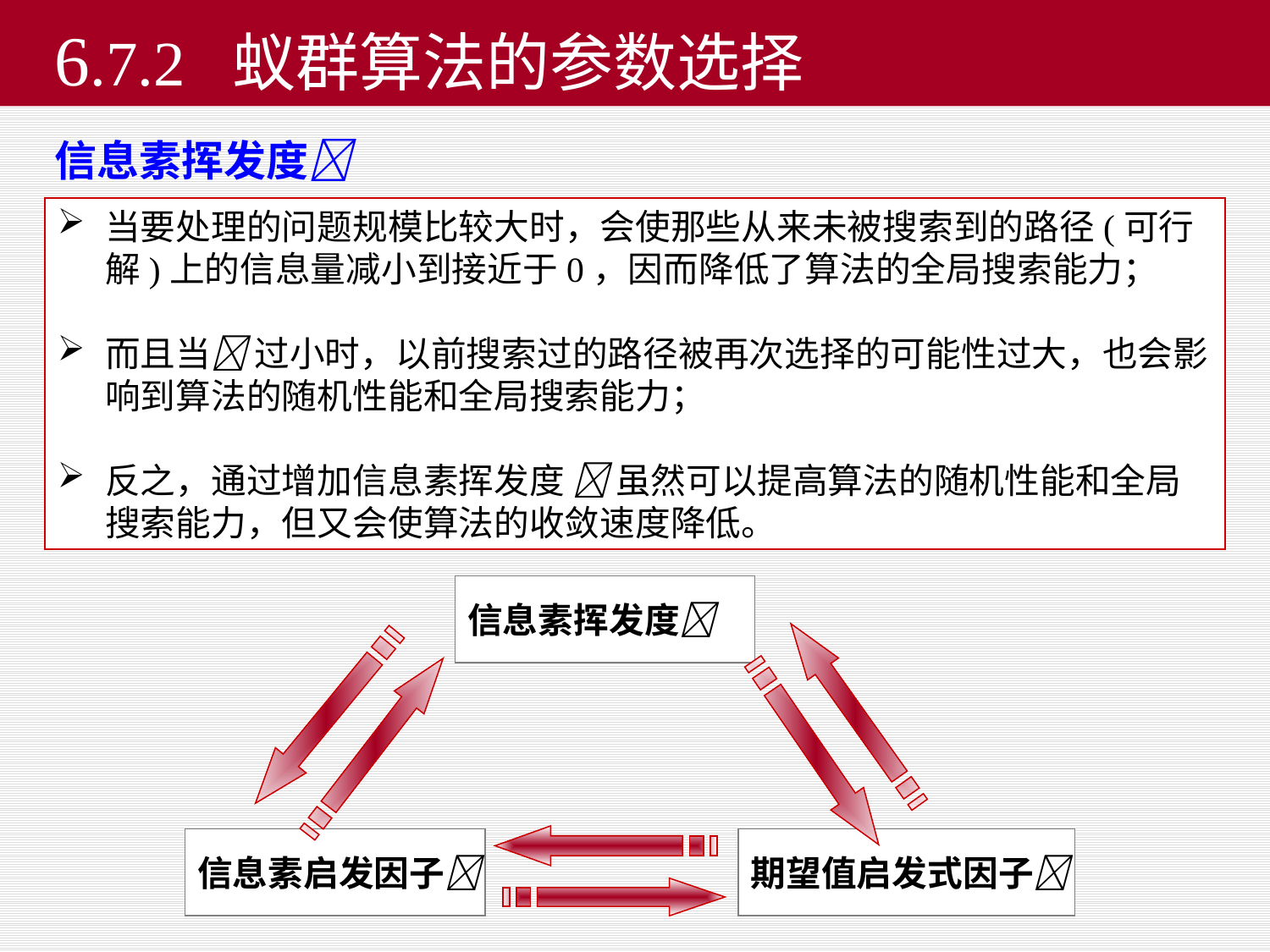

# 6.7.2  蚁群算法的参数选择

信息素挥发度ρ
当要处理的问题规模比较大时，会使那些从来未被搜索到的路径(可行解)上的信息量减小到接近于0，因而降低了算法的全局搜索能力；

而且当ρ 过小时，以前搜索过的路径被再次选择的可能性过大，也会影响到算法的随机性能和全局搜索能力；

反之，通过增加信息素挥发度 ρ 虽然可以提高算法的随机性能和全局搜索能力，但又会使算法的收敛速度降低。
信息素挥发度ρ

信息素启发因子α
期望值启发式因子β

180